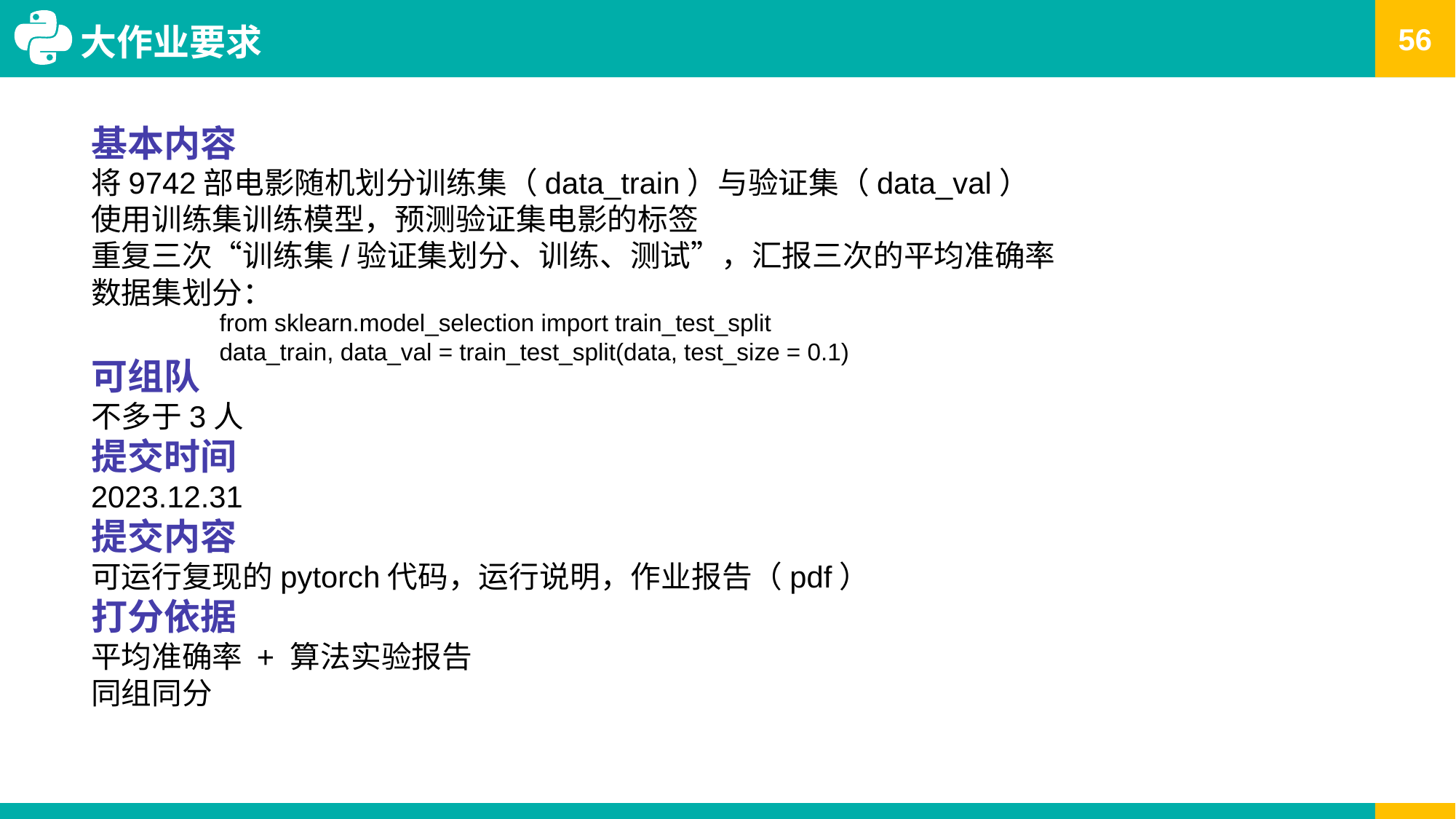

# 大作业要求
基本内容
将9742部电影随机划分训练集（data_train）与验证集（data_val）
使用训练集训练模型，预测验证集电影的标签
重复三次“训练集/验证集划分、训练、测试”，汇报三次的平均准确率
数据集划分：

可组队
不多于3人
提交时间
2023.12.31
提交内容
可运行复现的pytorch代码，运行说明，作业报告（pdf）
打分依据
平均准确率 + 算法实验报告
同组同分

from sklearn.model_selection import train_test_split
data_train, data_val = train_test_split(data, test_size = 0.1)